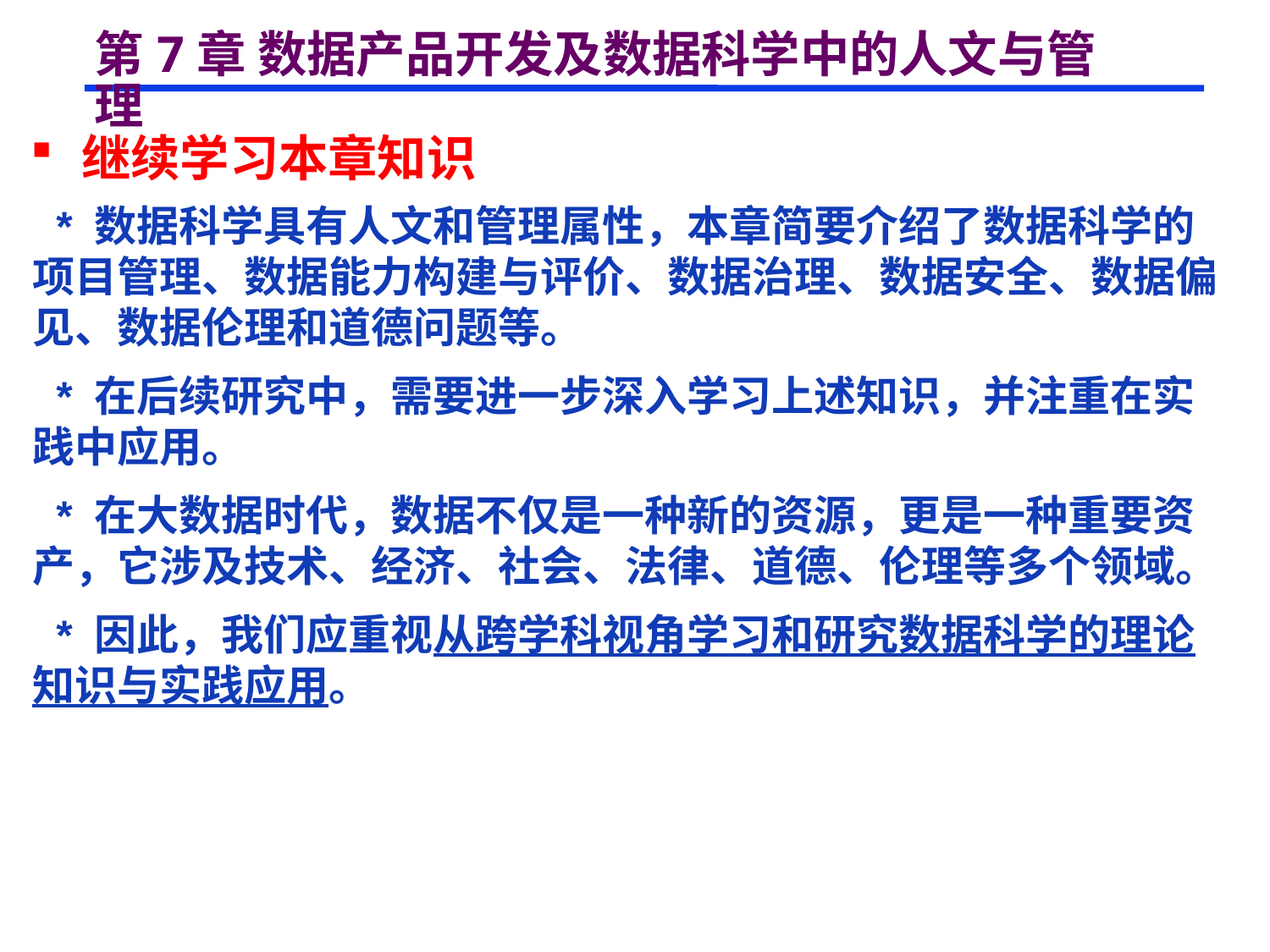

# 第7章 数据产品开发及数据科学中的人文与管理
 继续学习本章知识
  * 数据科学具有人文和管理属性，本章简要介绍了数据科学的项目管理、数据能力构建与评价、数据治理、数据安全、数据偏见、数据伦理和道德问题等。
  * 在后续研究中，需要进一步深入学习上述知识，并注重在实践中应用。
  * 在大数据时代，数据不仅是一种新的资源，更是一种重要资产，它涉及技术、经济、社会、法律、道德、伦理等多个领域。
  * 因此，我们应重视从跨学科视角学习和研究数据科学的理论知识与实践应用。